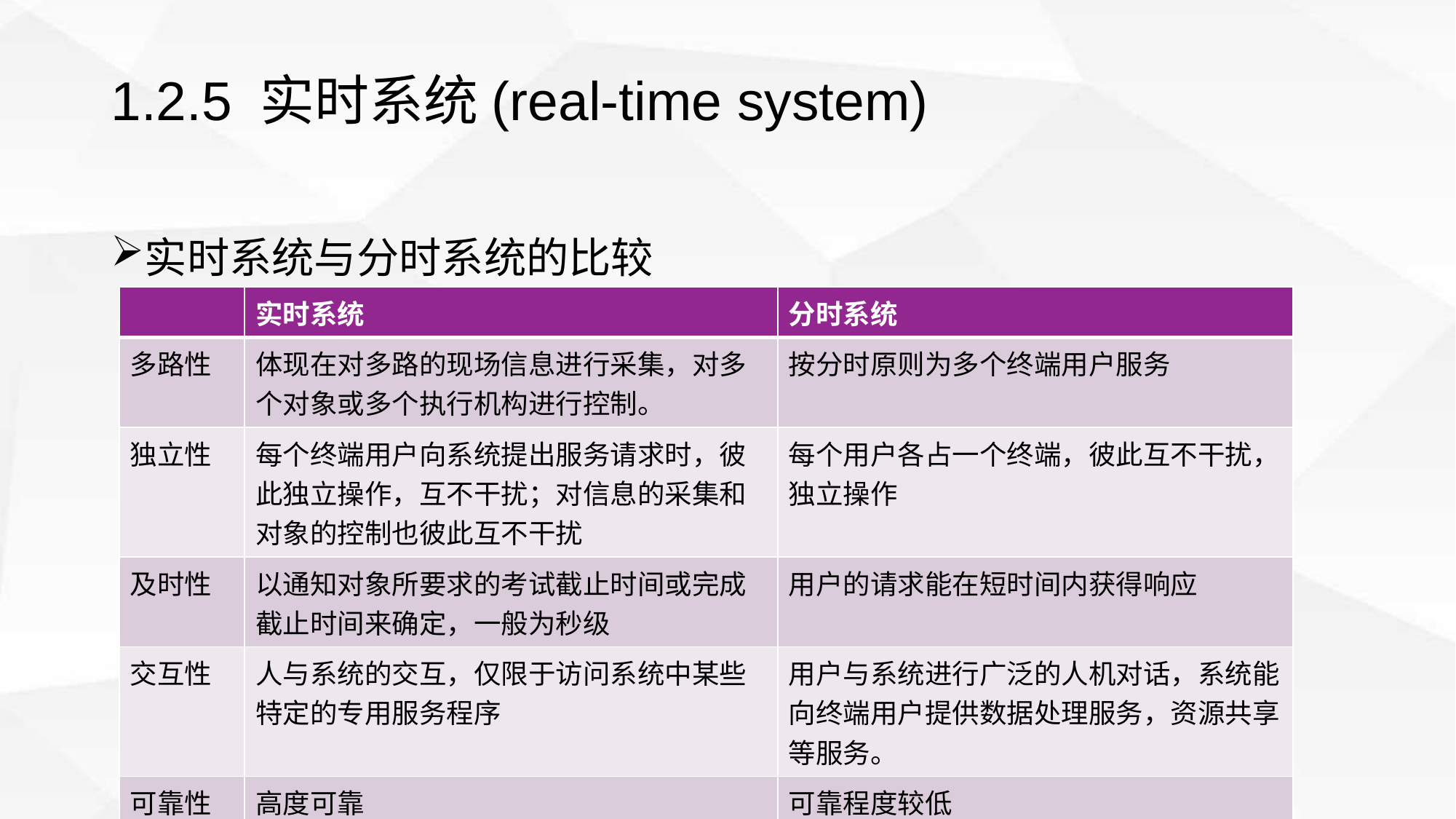

# 1.2.5 实时系统(real-time system)
实时系统与分时系统的比较
|  | 实时系统 | 分时系统 |
| --- | --- | --- |
| 多路性 | 体现在对多路的现场信息进行采集，对多个对象或多个执行机构进行控制。 | 按分时原则为多个终端用户服务 |
| 独立性 | 每个终端用户向系统提出服务请求时，彼此独立操作，互不干扰；对信息的采集和对象的控制也彼此互不干扰 | 每个用户各占一个终端，彼此互不干扰，独立操作 |
| 及时性 | 以通知对象所要求的考试截止时间或完成截止时间来确定，一般为秒级 | 用户的请求能在短时间内获得响应 |
| 交互性 | 人与系统的交互，仅限于访问系统中某些特定的专用服务程序 | 用户与系统进行广泛的人机对话，系统能向终端用户提供数据处理服务，资源共享等服务。 |
| 可靠性 | 高度可靠 | 可靠程度较低 |